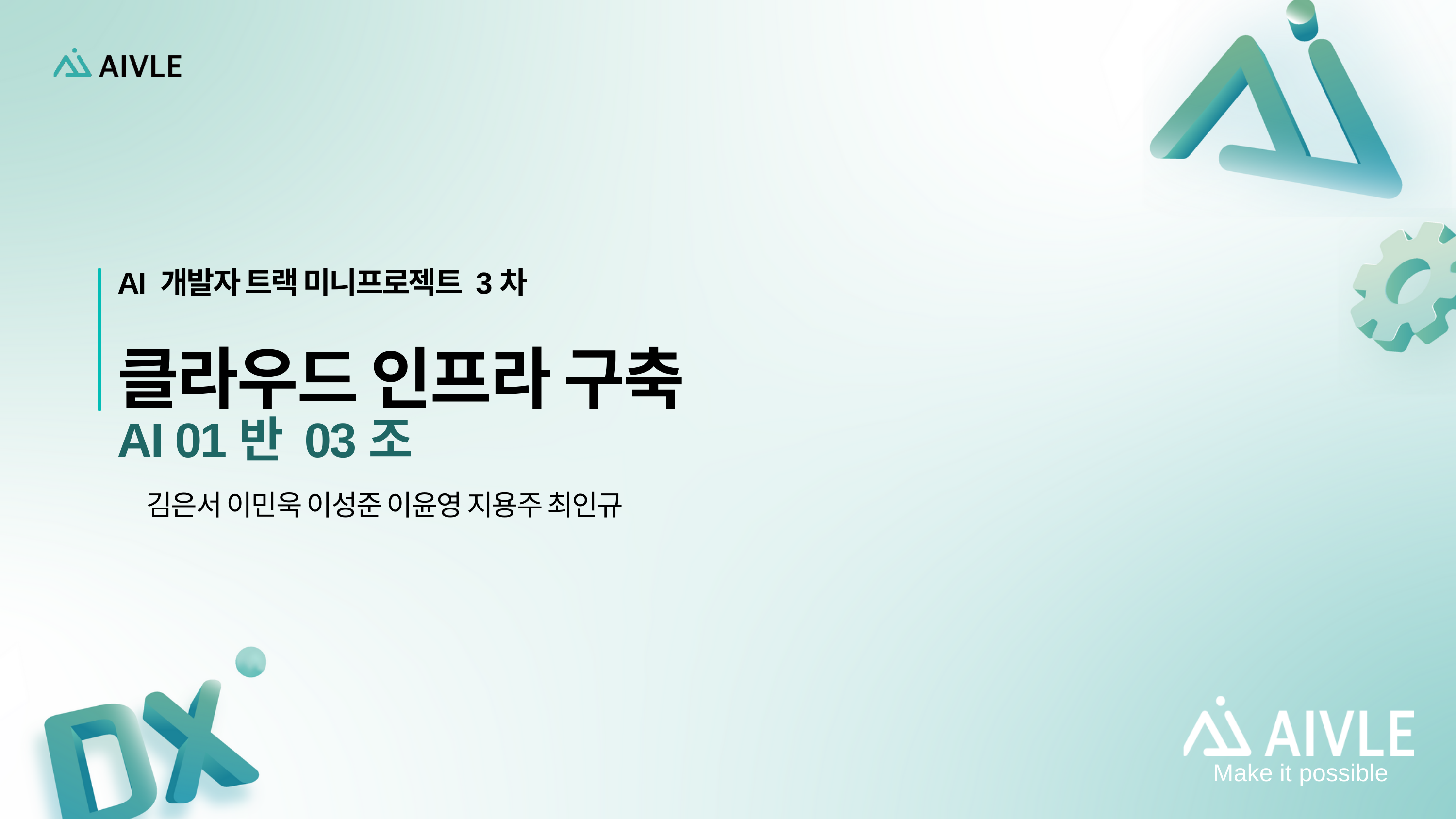

AI 개발자 트랙 미니프로젝트 3차

클라우드 인프라 구축

AI 01반 03조
김은서 이민욱 이성준 이윤영 지용주 최인규

Make it possible